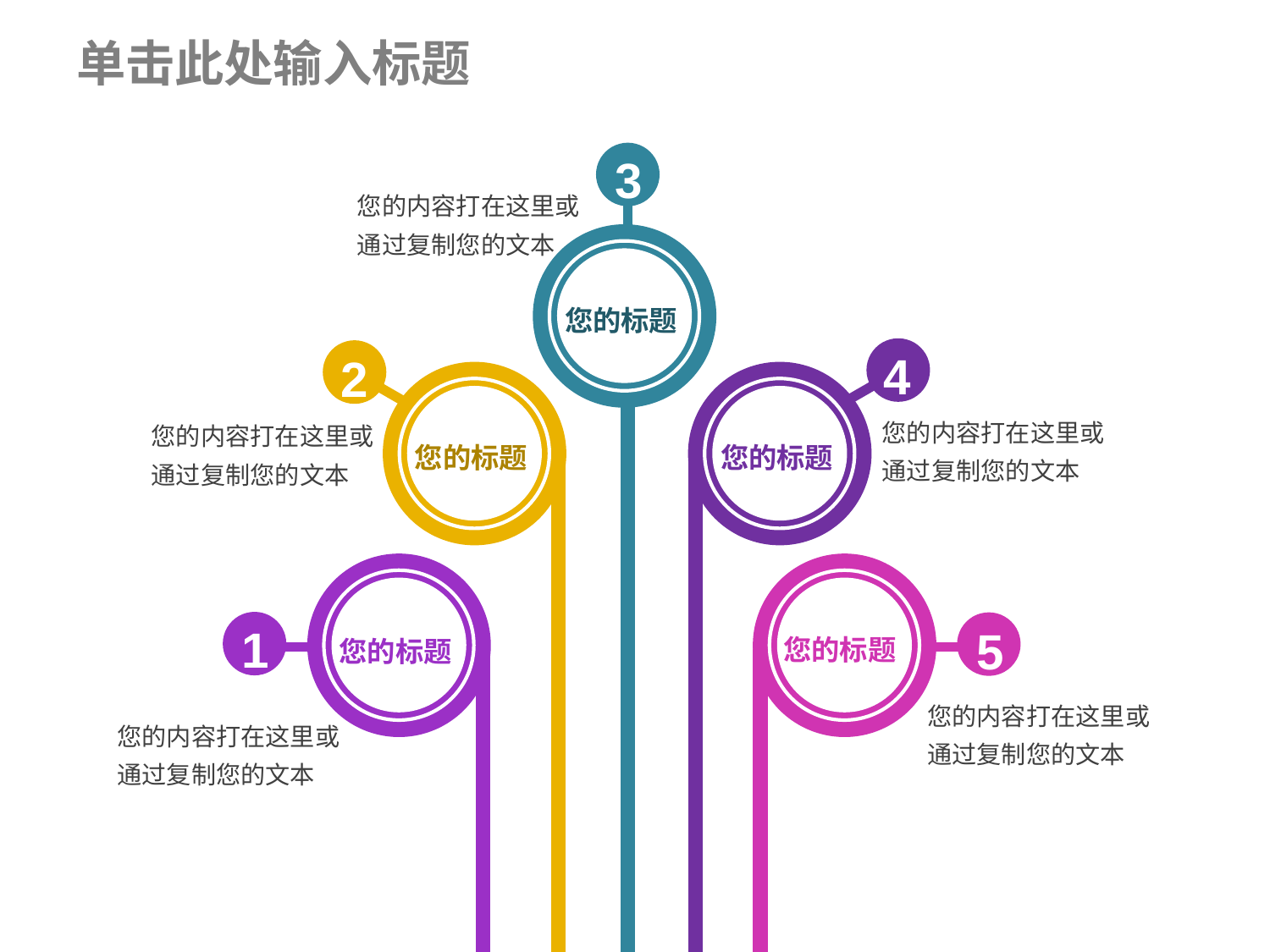

# 单击此处输入标题
3

您的内容打在这里或通过复制您的文本

您的标题
4
2

您的内容打在这里或通过复制您的文本
您的内容打在这里或通过复制您的文本

您的标题
您的标题

1
5

您的标题
您的标题

您的内容打在这里或通过复制您的文本
您的内容打在这里或通过复制您的文本